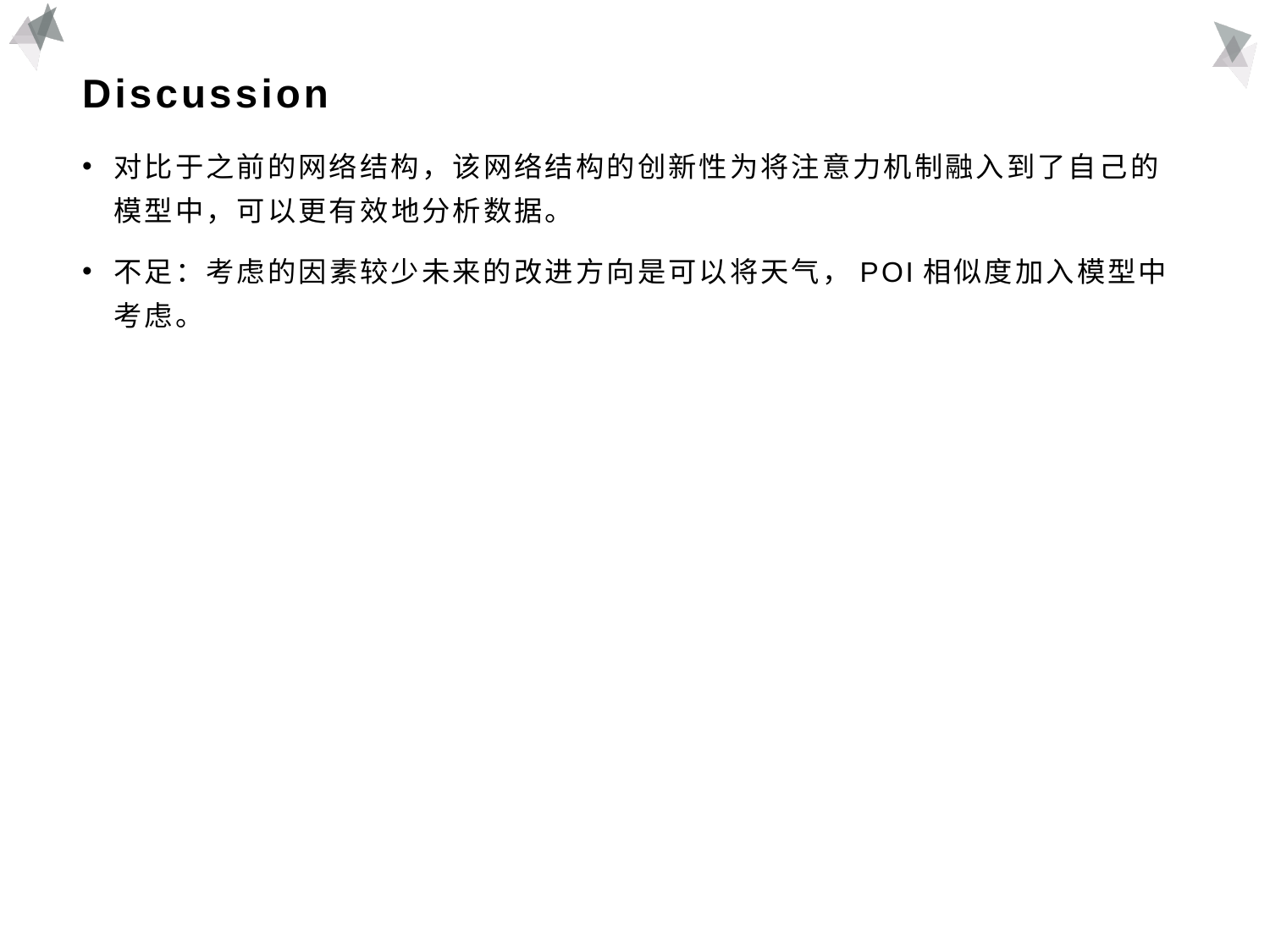

# Discussion
对比于之前的网络结构，该网络结构的创新性为将注意力机制融入到了自己的模型中，可以更有效地分析数据。
不足：考虑的因素较少未来的改进方向是可以将天气，POI相似度加入模型中考虑。